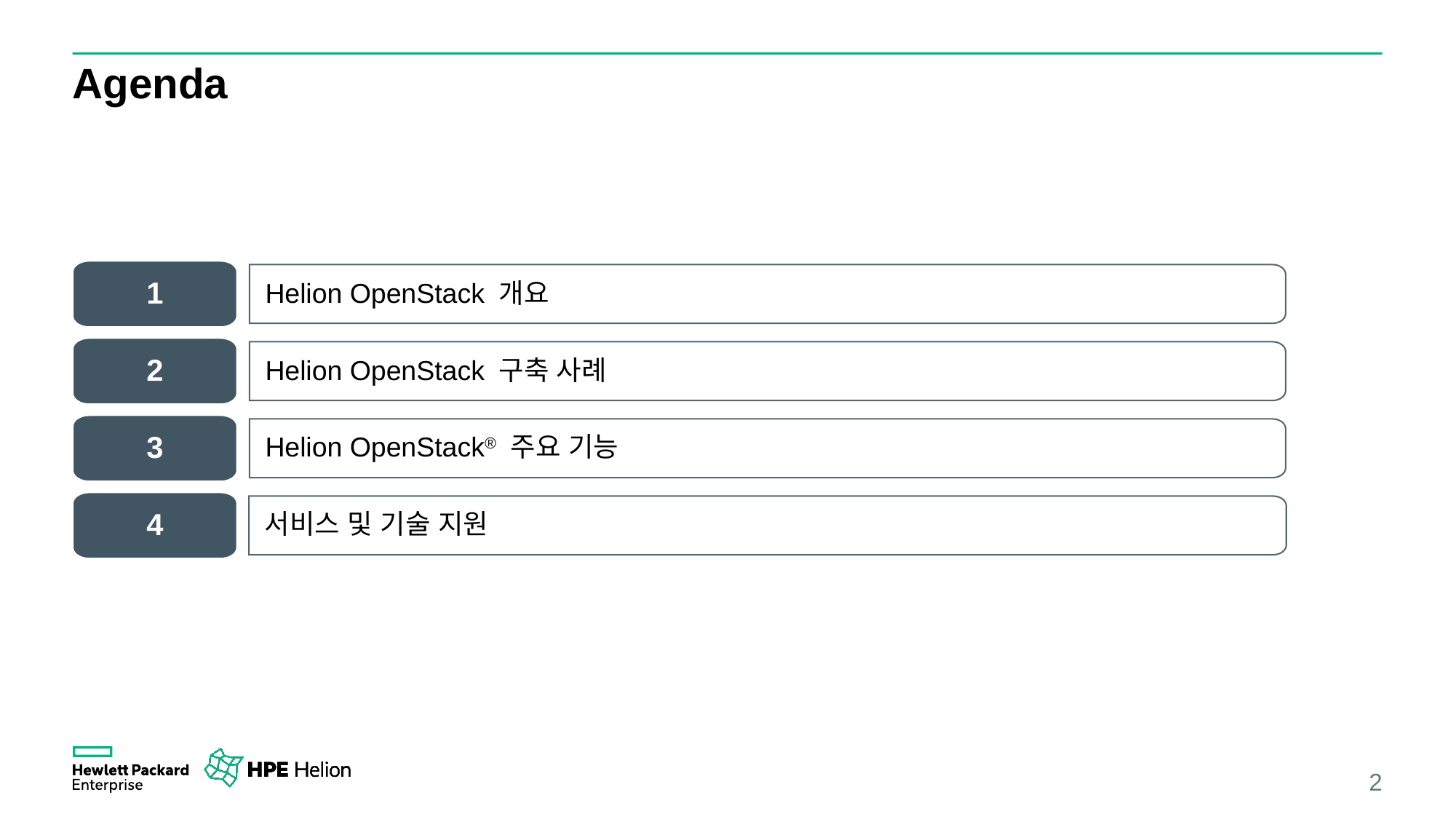

# Agenda
1
Helion OpenStack 개요
2
Helion OpenStack 구축 사례
3
Helion OpenStack® 주요 기능
4
서비스 및 기술 지원
2